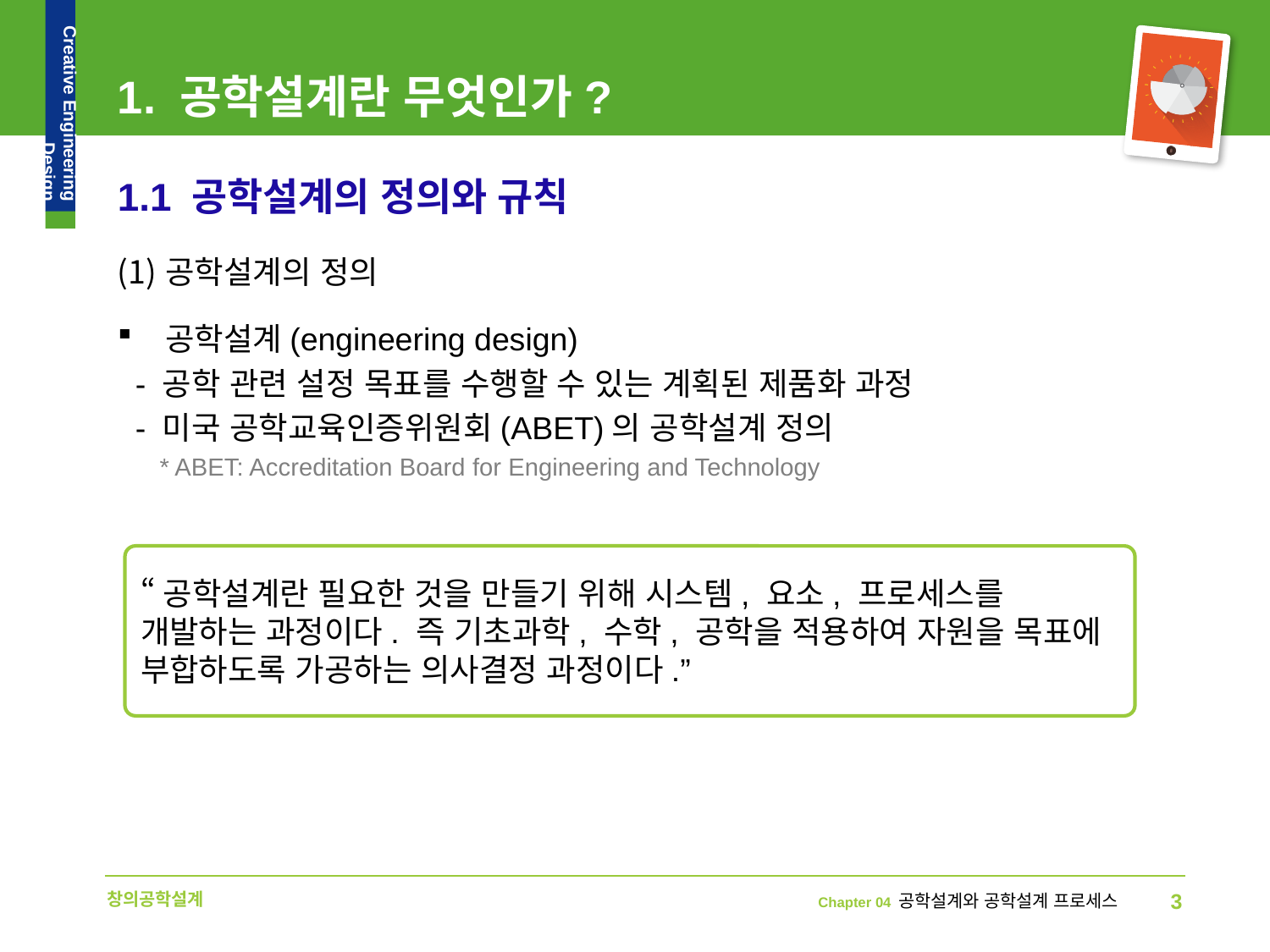

# 1. 공학설계란 무엇인가?
1.1 공학설계의 정의와 규칙
공학설계의 정의

공학설계(engineering design)
  - 공학 관련 설정 목표를 수행할 수 있는 계획된 제품화 과정
  - 미국 공학교육인증위원회(ABET)의 공학설계 정의
      * ABET: Accreditation Board for Engineering and Technology

“공학설계란 필요한 것을 만들기 위해 시스템, 요소, 프로세스를 개발하는 과정이다. 즉 기초과학, 수학, 공학을 적용하여 자원을 목표에 부합하도록 가공하는 의사결정 과정이다.”